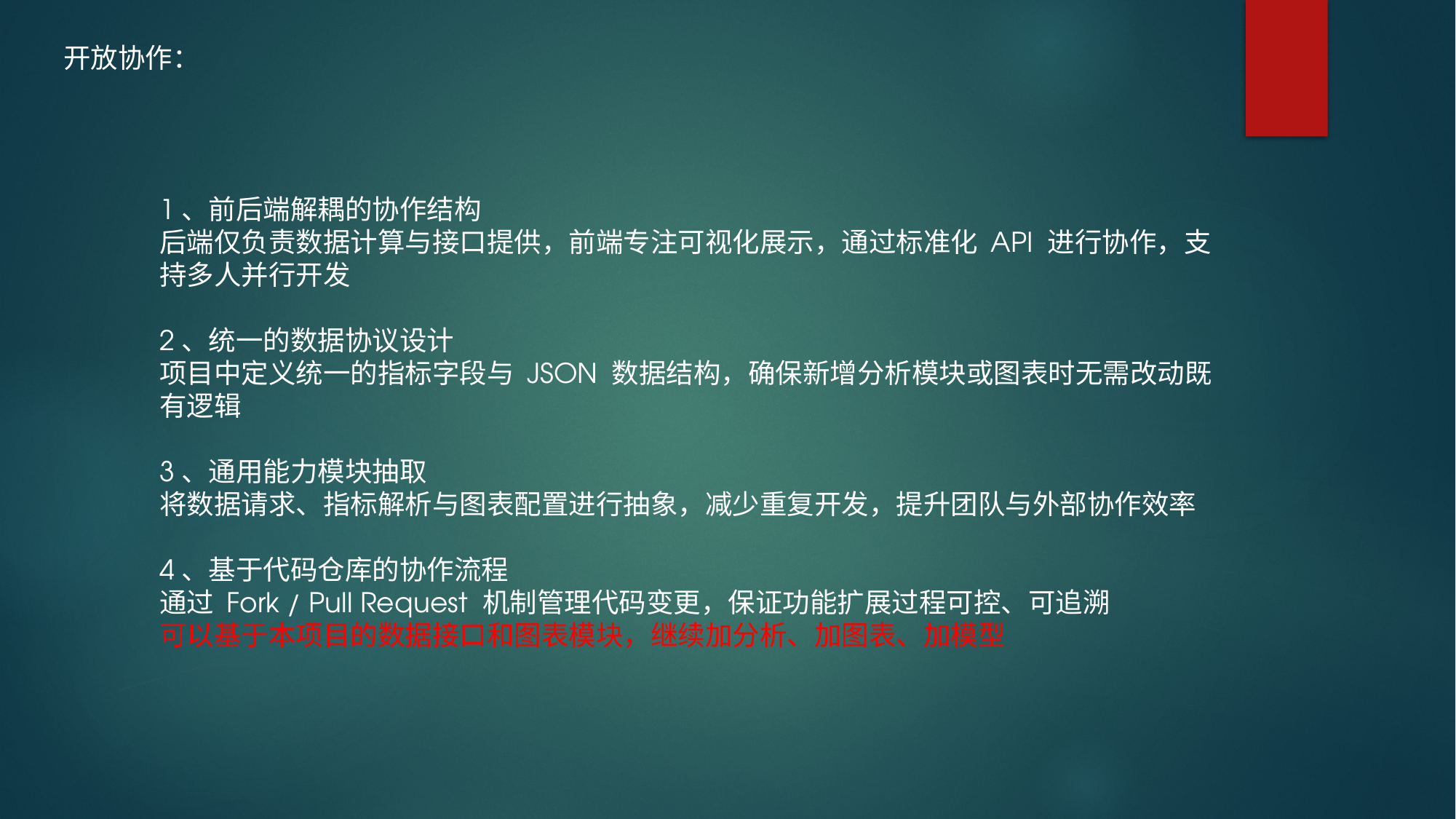

开放协作：
18
1、前后端解耦的协作结构
后端仅负责数据计算与接口提供，前端专注可视化展示，通过标准化 API 进行协作，支持多人并行开发

2、统一的数据协议设计
项目中定义统一的指标字段与 JSON 数据结构，确保新增分析模块或图表时无需改动既有逻辑

3、通用能力模块抽取
将数据请求、指标解析与图表配置进行抽象，减少重复开发，提升团队与外部协作效率

4、基于代码仓库的协作流程
通过 Fork / Pull Request 机制管理代码变更，保证功能扩展过程可控、可追溯
可以基于本项目的数据接口和图表模块，继续加分析、加图表、加模型